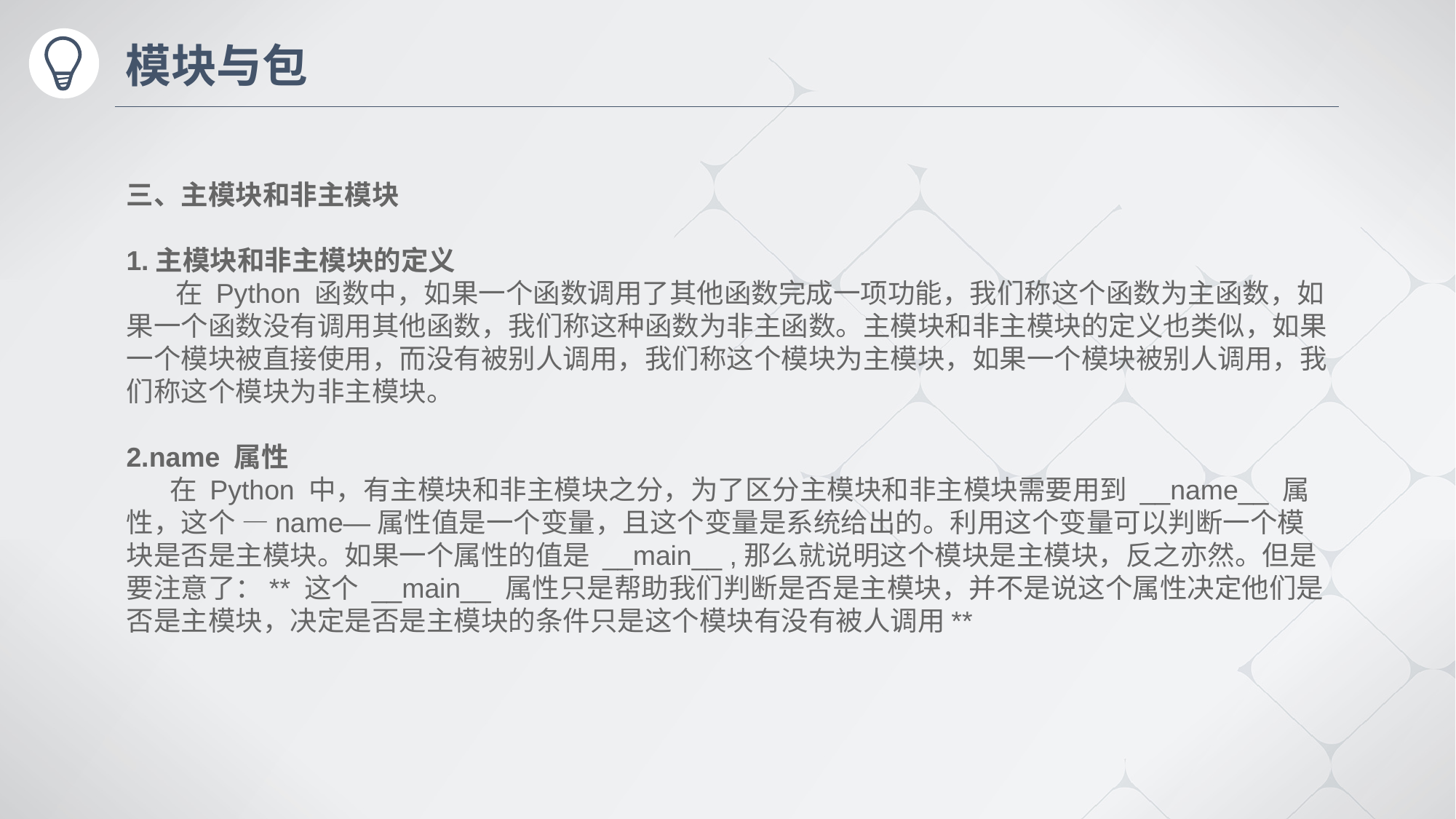

# 模块与包
三、主模块和非主模块

1.主模块和非主模块的定义
       在 Python 函数中，如果一个函数调用了其他函数完成一项功能，我们称这个函数为主函数，如果一个函数没有调用其他函数，我们称这种函数为非主函数。主模块和非主模块的定义也类似，如果一个模块被直接使用，而没有被别人调用，我们称这个模块为主模块，如果一个模块被别人调用，我们称这个模块为非主模块。

2.name 属性
      在 Python 中，有主模块和非主模块之分，为了区分主模块和非主模块需要用到 __name__ 属性，这个 —name—属性值是一个变量，且这个变量是系统给出的。利用这个变量可以判断一个模块是否是主模块。如果一个属性的值是 __main__ ,那么就说明这个模块是主模块，反之亦然。但是要注意了：** 这个 __main__ 属性只是帮助我们判断是否是主模块，并不是说这个属性决定他们是否是主模块，决定是否是主模块的条件只是这个模块有没有被人调用**